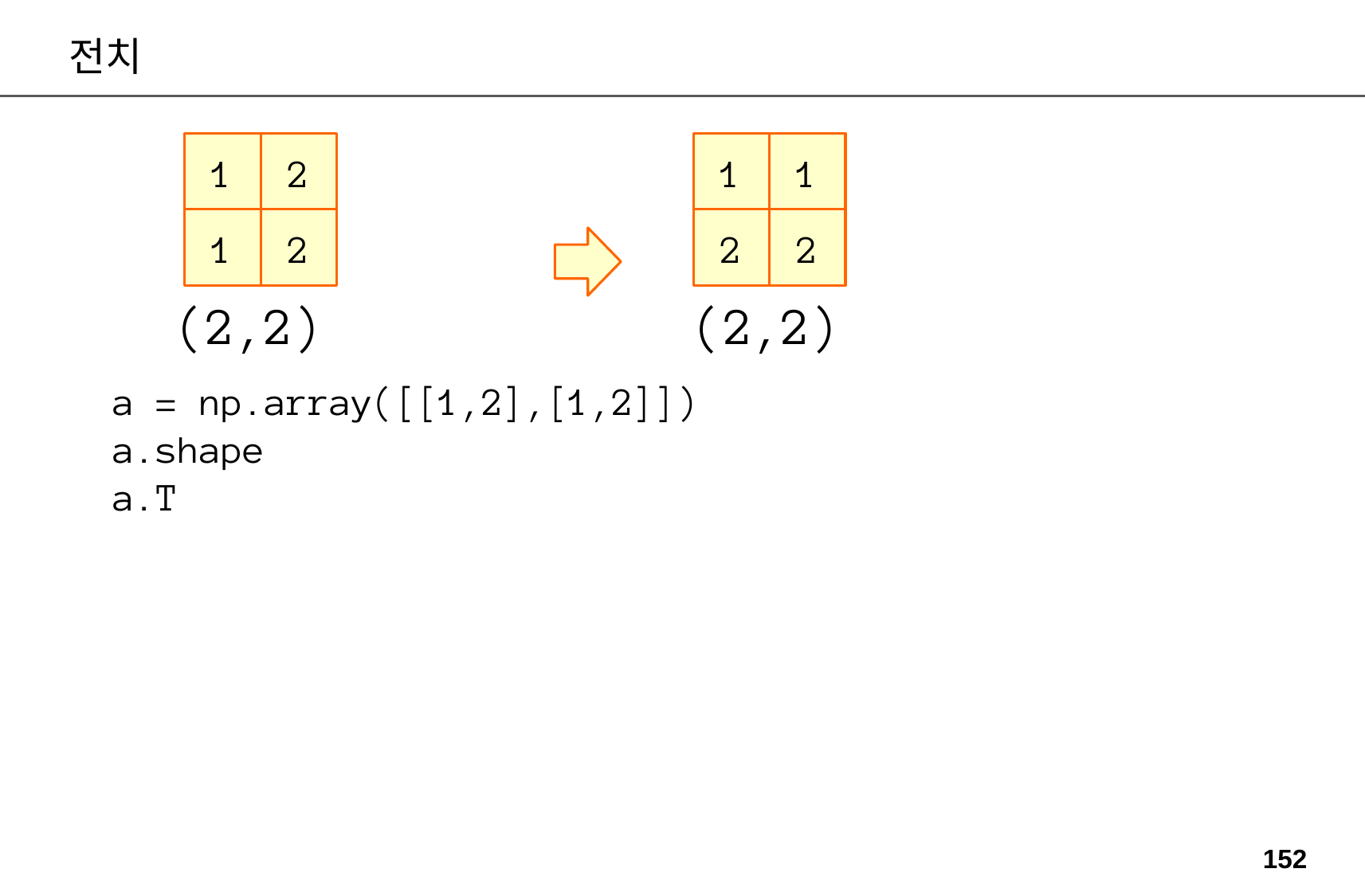

전치
1
1
2
1
2
2
2
1

(2,2)
(2,2)
a = np.array([[1,2],[1,2]])
a.shape
a.T